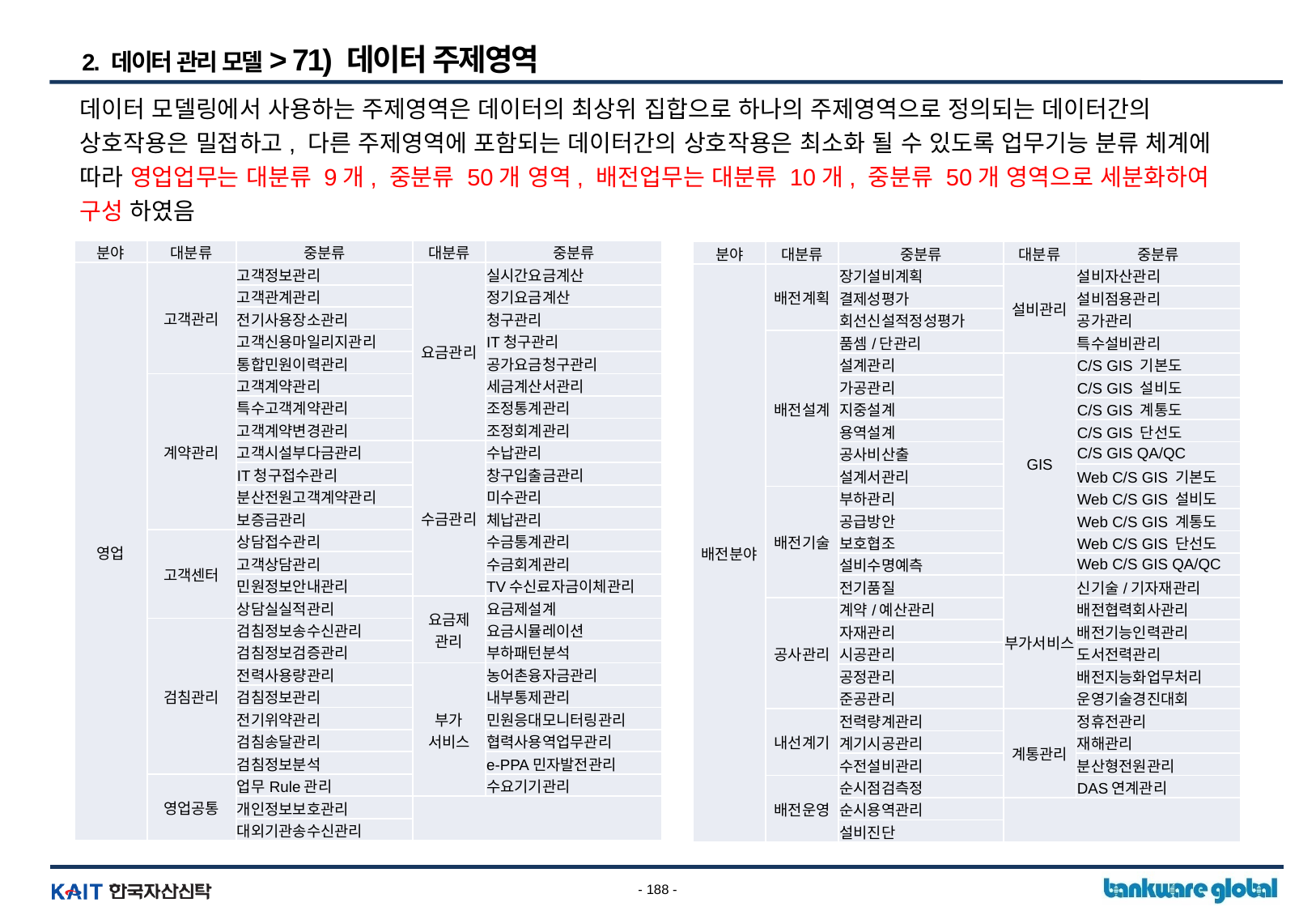

2. 데이터 관리 모델> 71) 데이터 주제영역
데이터 모델링에서 사용하는 주제영역은 데이터의 최상위 집합으로 하나의 주제영역으로 정의되는 데이터간의 상호작용은 밀접하고, 다른 주제영역에 포함되는 데이터간의 상호작용은 최소화 될 수 있도록 업무기능 분류 체계에 따라 영업업무는 대분류 9개, 중분류 50개 영역, 배전업무는 대분류 10개, 중분류 50개 영역으로 세분화하여 구성 하였음
| 분야 | 대분류 | 중분류 | 대분류 | 중분류 |
| --- | --- | --- | --- | --- |
| 영업 | 고객관리 | 고객정보관리 | 요금관리 | 실시간요금계산 |
|  |  | 고객관계관리 |  | 정기요금계산 |
|  |  | 전기사용장소관리 |  | 청구관리 |
|  |  | 고객신용마일리지관리 |  | IT청구관리 |
|  |  | 통합민원이력관리 |  | 공가요금청구관리 |
|  | 계약관리 | 고객계약관리 |  | 세금계산서관리 |
|  |  | 특수고객계약관리 |  | 조정통계관리 |
|  |  | 고객계약변경관리 |  | 조정회계관리 |
|  |  | 고객시설부다금관리 | 수금관리 | 수납관리 |
|  |  | IT청구접수관리 |  | 창구입출금관리 |
|  |  | 분산전원고객계약관리 |  | 미수관리 |
|  |  | 보증금관리 |  | 체납관리 |
|  | 고객센터 | 상담접수관리 |  | 수금통계관리 |
|  |  | 고객상담관리 |  | 수금회계관리 |
|  |  | 민원정보안내관리 |  | TV수신료자금이체관리 |
|  |  | 상담실실적관리 | 요금제 관리 | 요금제설계 |
|  | 검침관리 | 검침정보송수신관리 |  | 요금시뮬레이션 |
|  |  | 검침정보검증관리 |  | 부하패턴분석 |
|  |  | 전력사용량관리 | 부가 서비스 | 농어촌융자금관리 |
|  |  | 검침정보관리 |  | 내부통제관리 |
|  |  | 전기위약관리 |  | 민원응대모니터링관리 |
|  |  | 검침송달관리 |  | 협력사용역업무관리 |
|  |  | 검침정보분석 |  | e-PPA민자발전관리 |
|  | 영업공통 | 업무Rule관리 |  | 수요기기관리 |
|  |  | 개인정보보호관리 |  |  |
|  |  | 대외기관송수신관리 |  |  |
| 분야 | 대분류 | 중분류 | 대분류 | 중분류 |
| --- | --- | --- | --- | --- |
| 배전분야 | 배전계획 | 장기설비계획 | 설비관리 | 설비자산관리 |
|  |  | 결제성평가 |  | 설비점용관리 |
|  |  | 회선신설적정성평가 |  | 공가관리 |
|  | 배전설계 | 품셈/단관리 |  | 특수설비관리 |
|  |  | 설계관리 | GIS | C/S GIS 기본도 |
|  |  | 가공관리 |  | C/S GIS 설비도 |
|  |  | 지중설계 |  | C/S GIS 계통도 |
|  |  | 용역설계 |  | C/S GIS 단선도 |
|  |  | 공사비산출 |  | C/S GIS QA/QC |
|  |  | 설계서관리 |  | Web C/S GIS 기본도 |
|  | 배전기술 | 부하관리 |  | Web C/S GIS 설비도 |
|  |  | 공급방안 |  | Web C/S GIS 계통도 |
|  |  | 보호협조 |  | Web C/S GIS 단선도 |
|  |  | 설비수명예측 |  | Web C/S GIS QA/QC |
|  |  | 전기품질 | 부가서비스 | 신기술/기자재관리 |
|  | 공사관리 | 계약/예산관리 |  | 배전협력회사관리 |
|  |  | 자재관리 |  | 배전기능인력관리 |
|  |  | 시공관리 |  | 도서전력관리 |
|  |  | 공정관리 |  | 배전지능화업무처리 |
|  |  | 준공관리 |  | 운영기술경진대회 |
|  | 내선계기 | 전력량계관리 | 계통관리 | 정휴전관리 |
|  |  | 계기시공관리 |  | 재해관리 |
|  |  | 수전설비관리 |  | 분산형전원관리 |
|  | 배전운영 | 순시점검측정 |  | DAS연계관리 |
|  |  | 순시용역관리 |  |  |
|  |  | 설비진단 |  |  |